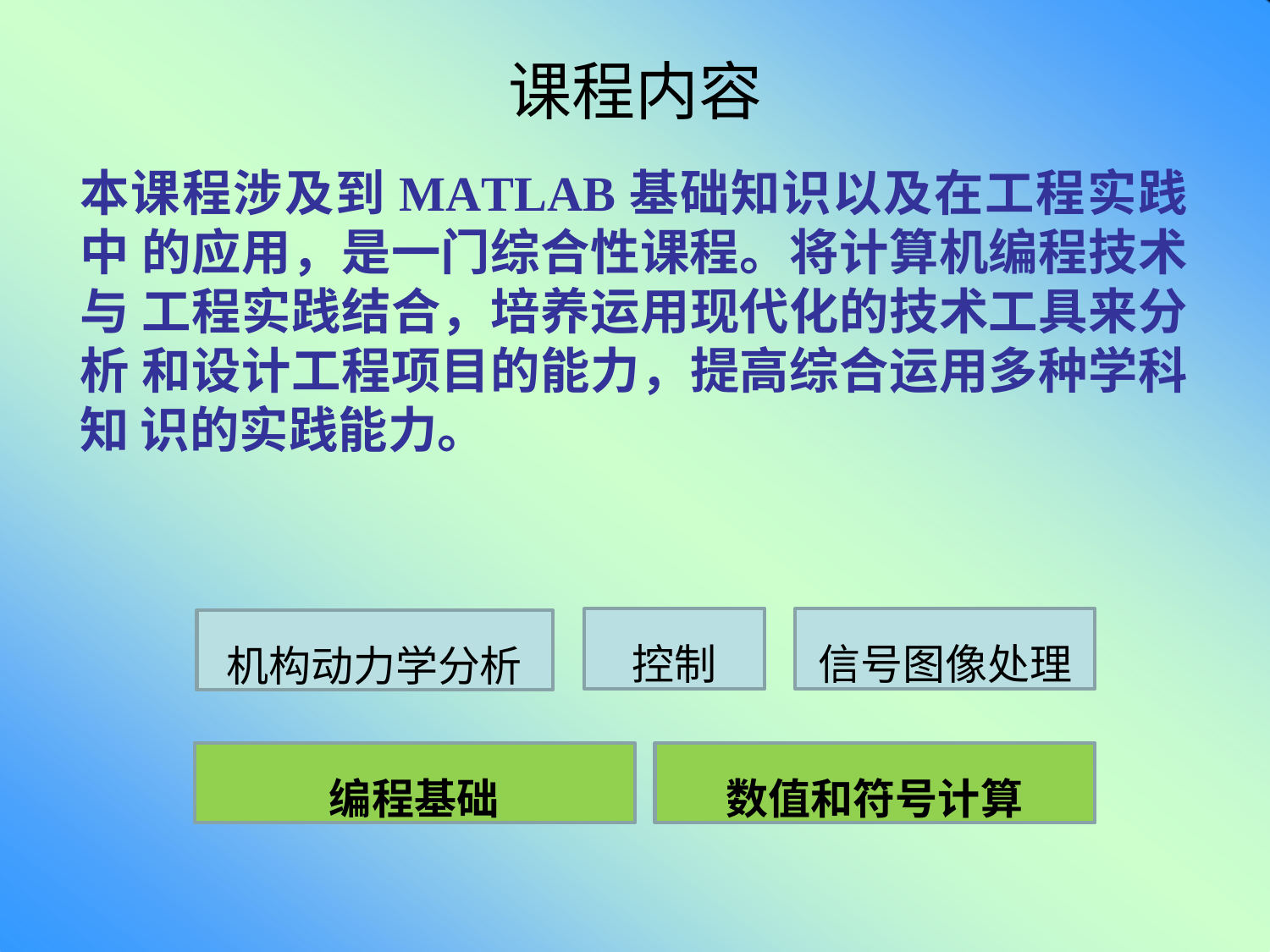

# 课程内容
本课程涉及到MATLAB基础知识以及在工程实践中 的应用，是一门综合性课程。将计算机编程技术与 工程实践结合，培养运用现代化的技术工具来分析 和设计工程项目的能力，提高综合运用多种学科知 识的实践能力。
控制
信号图像处理
机构动力学分析
编程基础
数值和符号计算